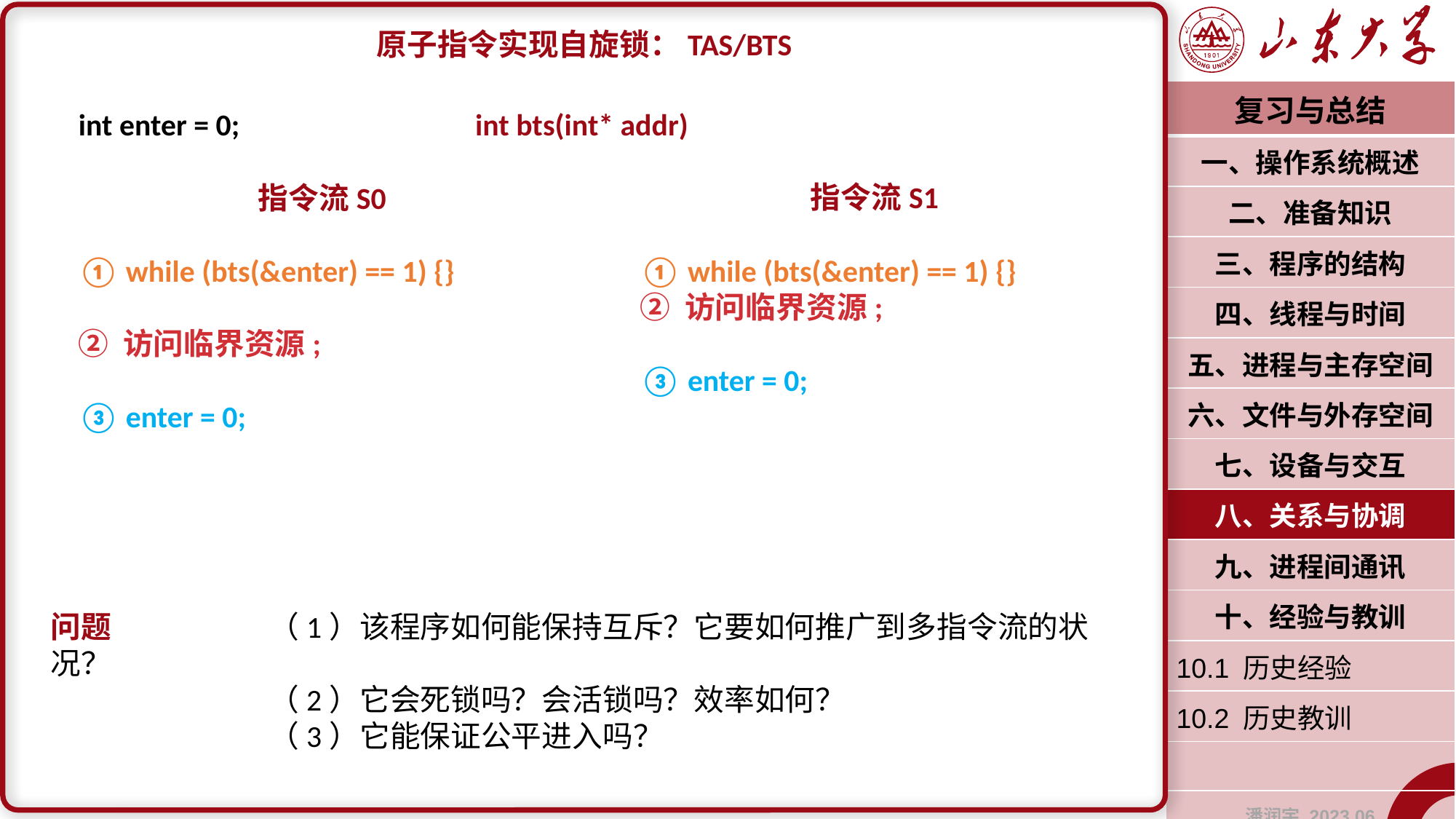

原子指令实现自旋锁：TAS/BTS

问题		（1）该程序如何能保持互斥？它要如何推广到多指令流的状况？
		（2）它会死锁吗？会活锁吗？效率如何？
		（3）它能保证公平进入吗？
| 复习与总结 |
| --- |
| 一、操作系统概述 |
| 二、准备知识 |
| 三、程序的结构 |
| 四、线程与时间 |
| 五、进程与主存空间 |
| 六、文件与外存空间 |
| 七、设备与交互 |
| 八、关系与协调 |
| 九、进程间通讯 |
| 十、经验与教训 |
| 10.1 历史经验 |
| 10.2 历史教训 |
|  |
| 潘润宇 2023.06 |
int enter = 0;

指令流S0

① while (bts(&enter) == 1) {}

② 访问临界资源;

③ enter = 0;

指令流S1
① while (bts(&enter) == 1) {}
② 访问临界资源;

③ enter = 0;
int bts(int* addr)